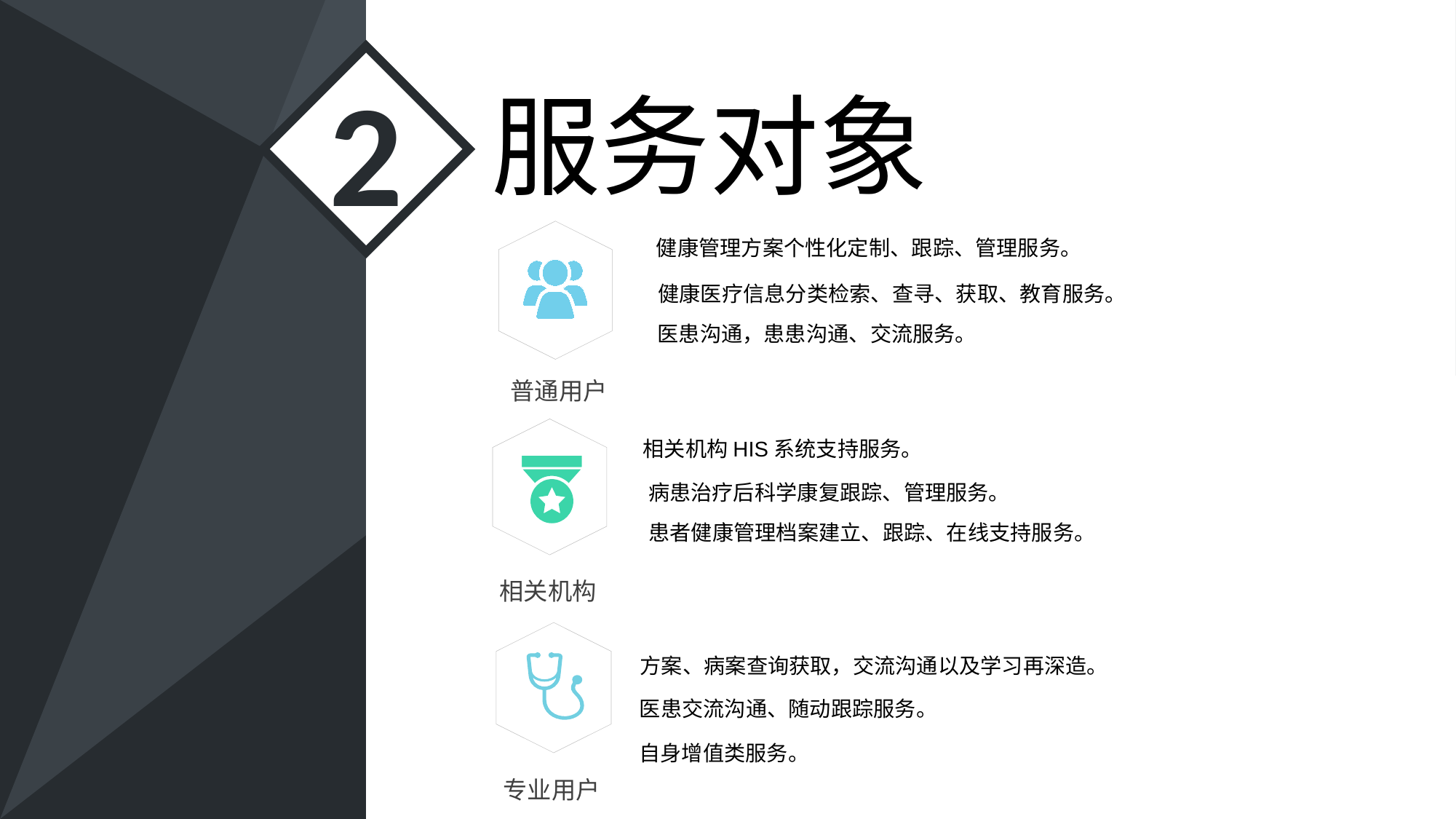

服务对象
2

普通用户
健康管理方案个性化定制、跟踪、管理服务。
健康医疗信息分类检索、查寻、获取、教育服务。
医患沟通，患患沟通、交流服务。

相关机构
相关机构HIS系统支持服务。
病患治疗后科学康复跟踪、管理服务。
患者健康管理档案建立、跟踪、在线支持服务。

专业用户
方案、病案查询获取，交流沟通以及学习再深造。

医患交流沟通、随动跟踪服务。
自身增值类服务。